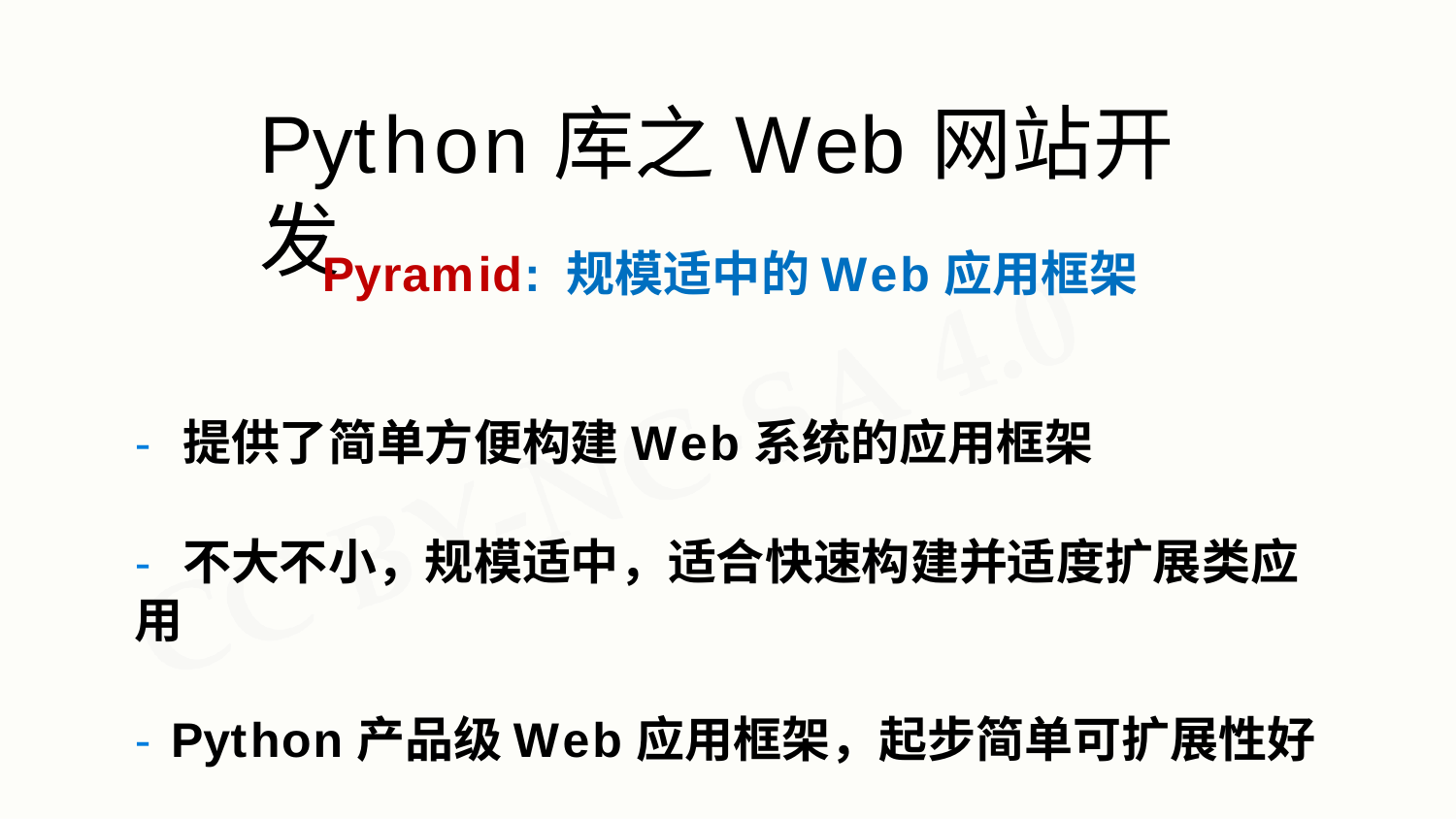

# Python库之Web网站开发
Pyramid: 规模适中的Web应用框架

- 提供了简单方便构建Web系统的应用框架

- 不大不小，规模适中，适合快速构建并适度扩展类应用

- Python产品级Web应用框架，起步简单可扩展性好